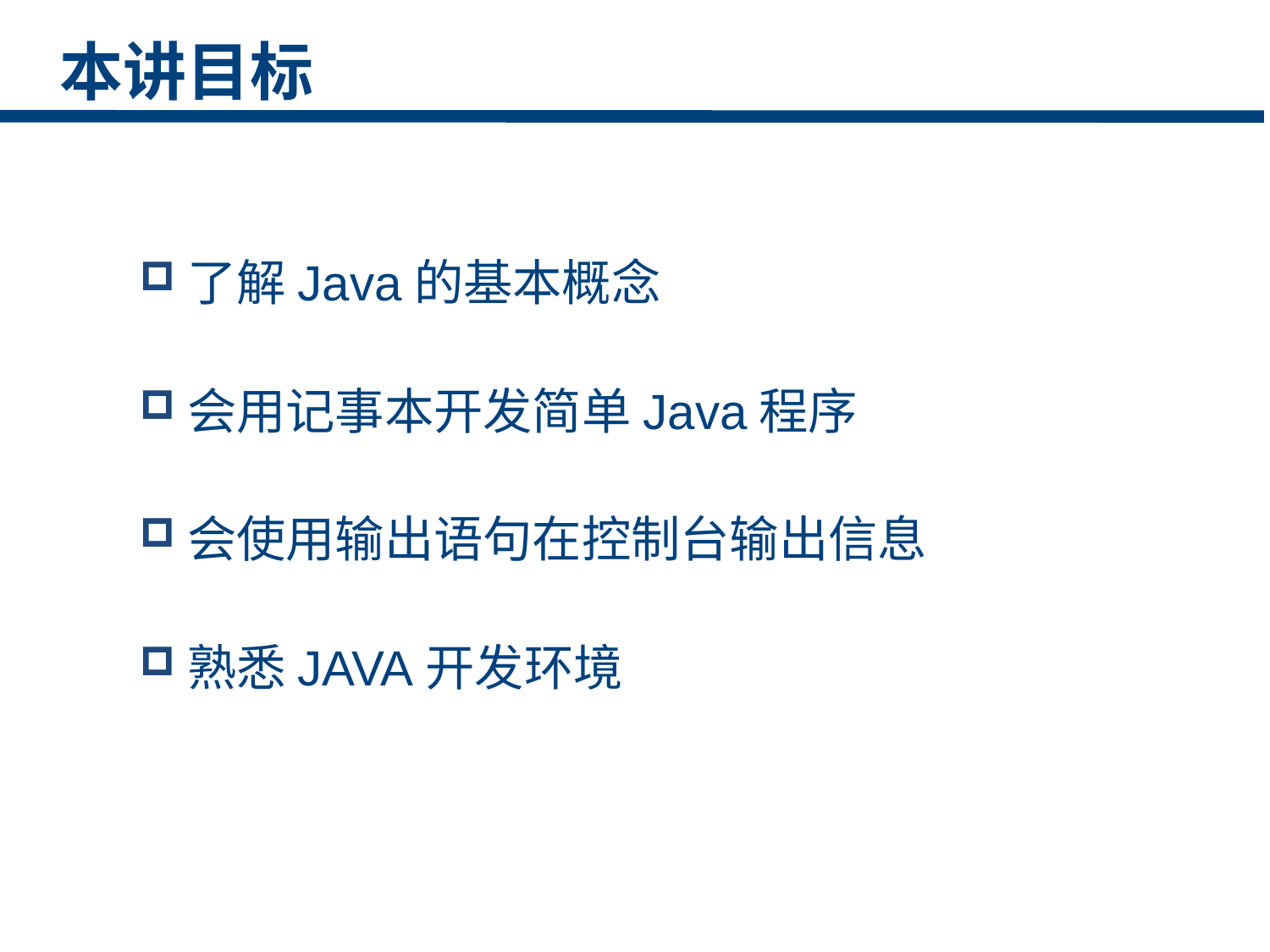

本讲目标
了解Java的基本概念
会用记事本开发简单Java程序
会使用输出语句在控制台输出信息
熟悉JAVA开发环境
点击添加文本
点击添加文本
点击添加文本
点击添加文本